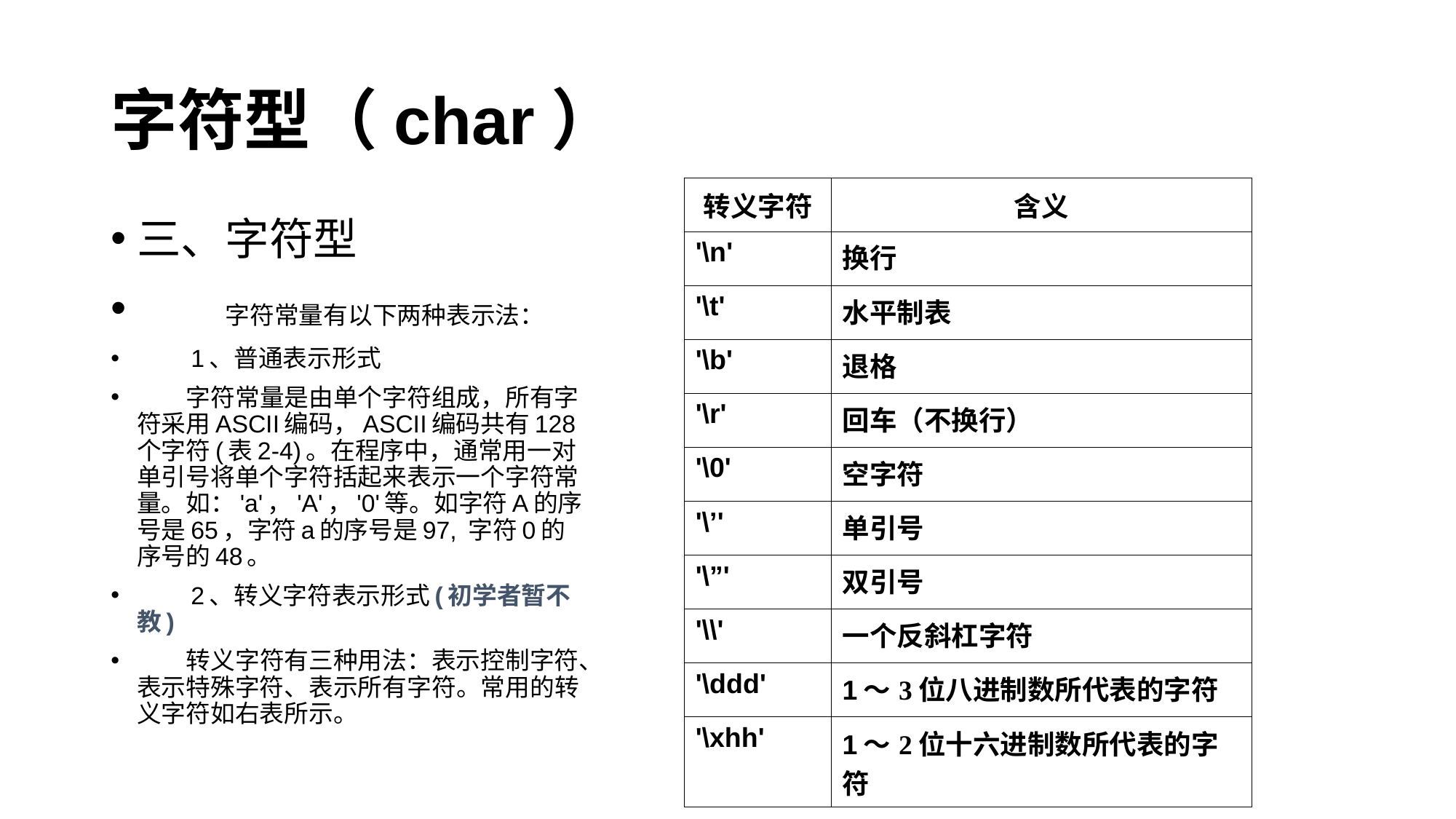

# 字符型（char）
| 转义字符 | 含义 |
| --- | --- |
| '\n' | 换行 |
| '\t' | 水平制表 |
| '\b' | 退格 |
| '\r' | 回车（不换行） |
| '\0' | 空字符 |
| '\’' | 单引号 |
| '\”' | 双引号 |
| '\\' | 一个反斜杠字符 |
| '\ddd' | 1～3位八进制数所代表的字符 |
| '\xhh' | 1～2位十六进制数所代表的字符 |
三、字符型
　　字符常量有以下两种表示法：
　　1、普通表示形式
　　字符常量是由单个字符组成，所有字符采用ASCII编码，ASCII编码共有128个字符(表2-4)。在程序中，通常用一对单引号将单个字符括起来表示一个字符常量。如：'a'，'A'，'0'等。如字符A的序号是65，字符a的序号是97, 字符0的序号的48。
　　2、转义字符表示形式(初学者暂不教)
　　转义字符有三种用法：表示控制字符、表示特殊字符、表示所有字符。常用的转义字符如右表所示。